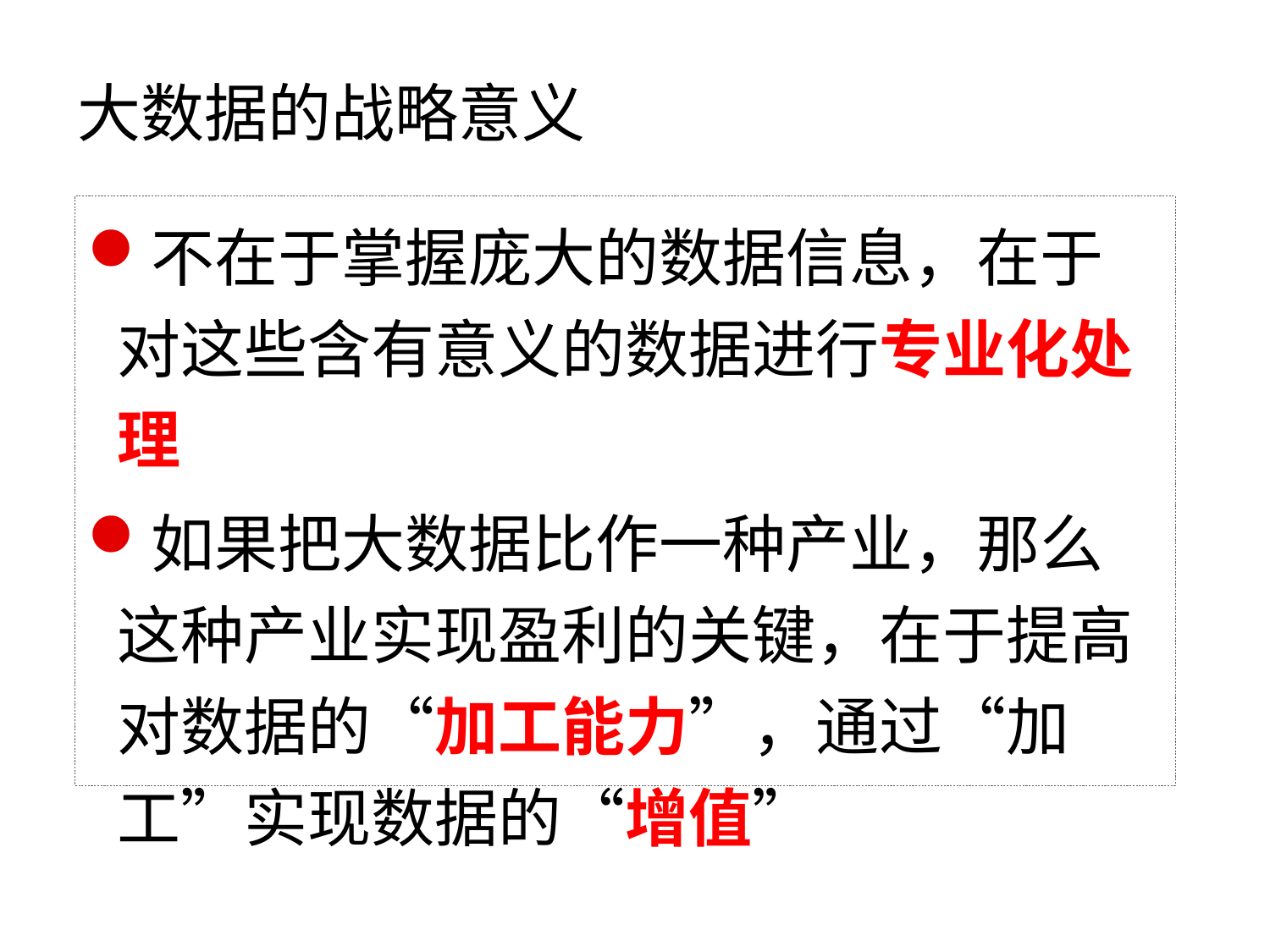

大数据的战略意义
不在于掌握庞大的数据信息，在于对这些含有意义的数据进行专业化处理
如果把大数据比作一种产业，那么这种产业实现盈利的关键，在于提高对数据的“加工能力”，通过“加工”实现数据的“增值”